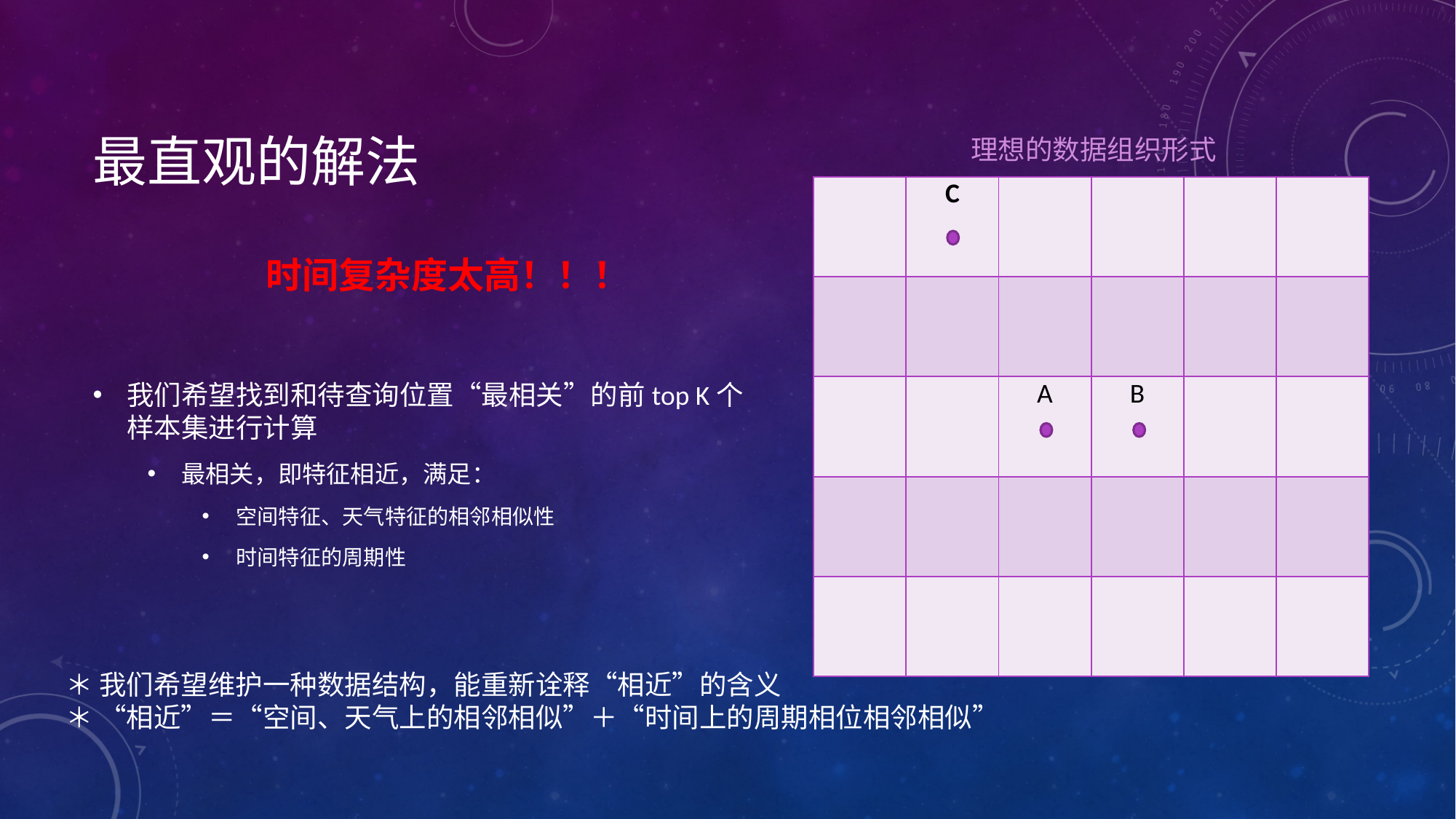

# 最直观的解法
理想的数据组织形式
|  | C |  |  |  |  |
| --- | --- | --- | --- | --- | --- |
|  |  |  |  |  |  |
|  |  | A | B |  |  |
|  |  |  |  |  |  |
|  |  |  |  |  |  |

时间复杂度太高！！！
我们希望找到和待查询位置“最相关”的前top K个样本集进行计算
最相关，即特征相近，满足：
空间特征、天气特征的相邻相似性
时间特征的周期性

＊ 我们希望维护一种数据结构，能重新诠释“相近”的含义
＊ “相近”＝“空间、天气上的相邻相似”＋“时间上的周期相位相邻相似”